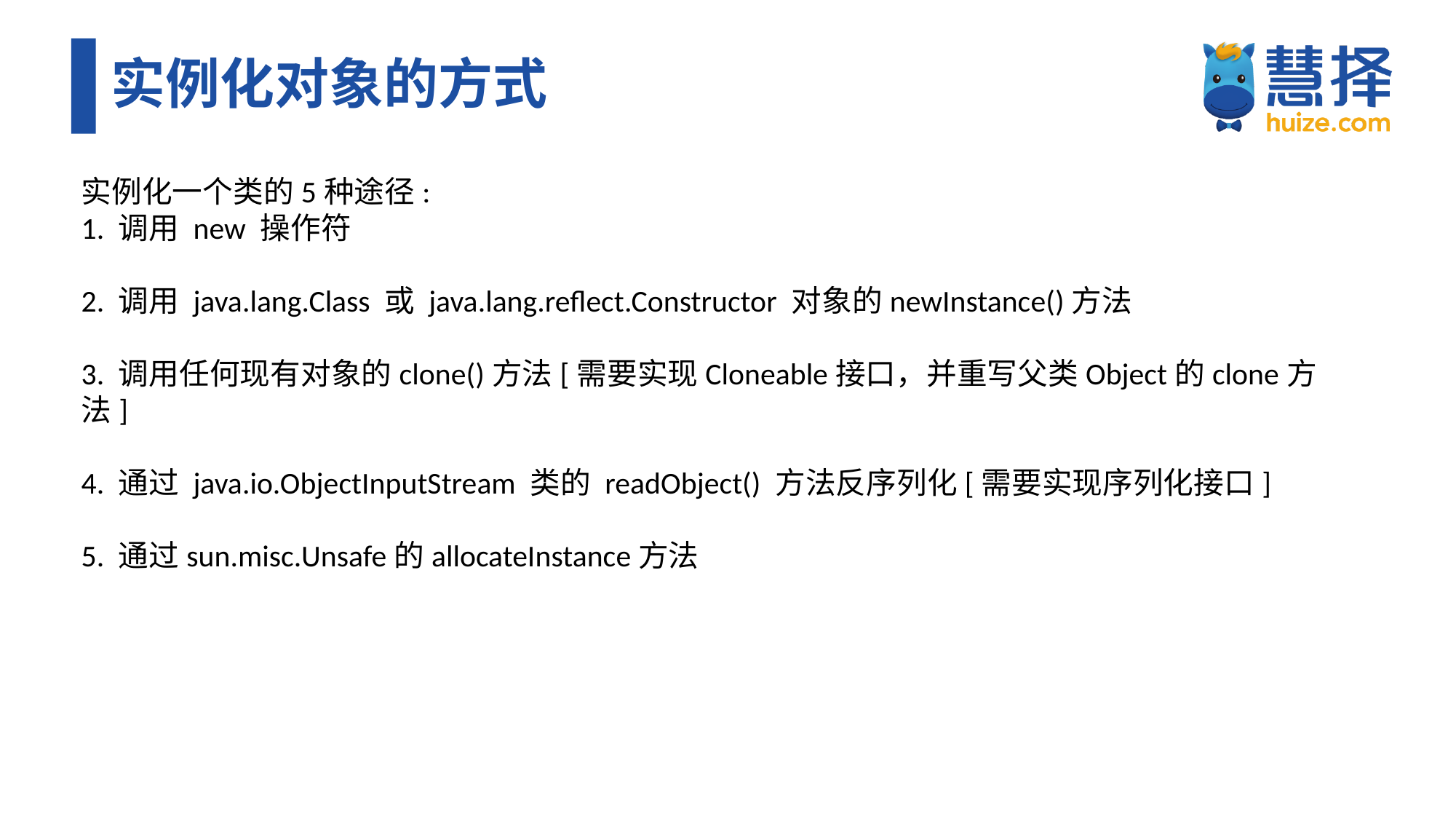

# 实例化对象的方式
实例化一个类的5种途径:
1. 调用 new 操作符

2. 调用 java.lang.Class 或 java.lang.reflect.Constructor 对象的newInstance()方法

3. 调用任何现有对象的clone()方法[需要实现Cloneable接口，并重写父类Object的clone方法]

4. 通过 java.io.ObjectInputStream 类的 readObject() 方法反序列化[需要实现序列化接口]

5. 通过sun.misc.Unsafe的allocateInstance方法